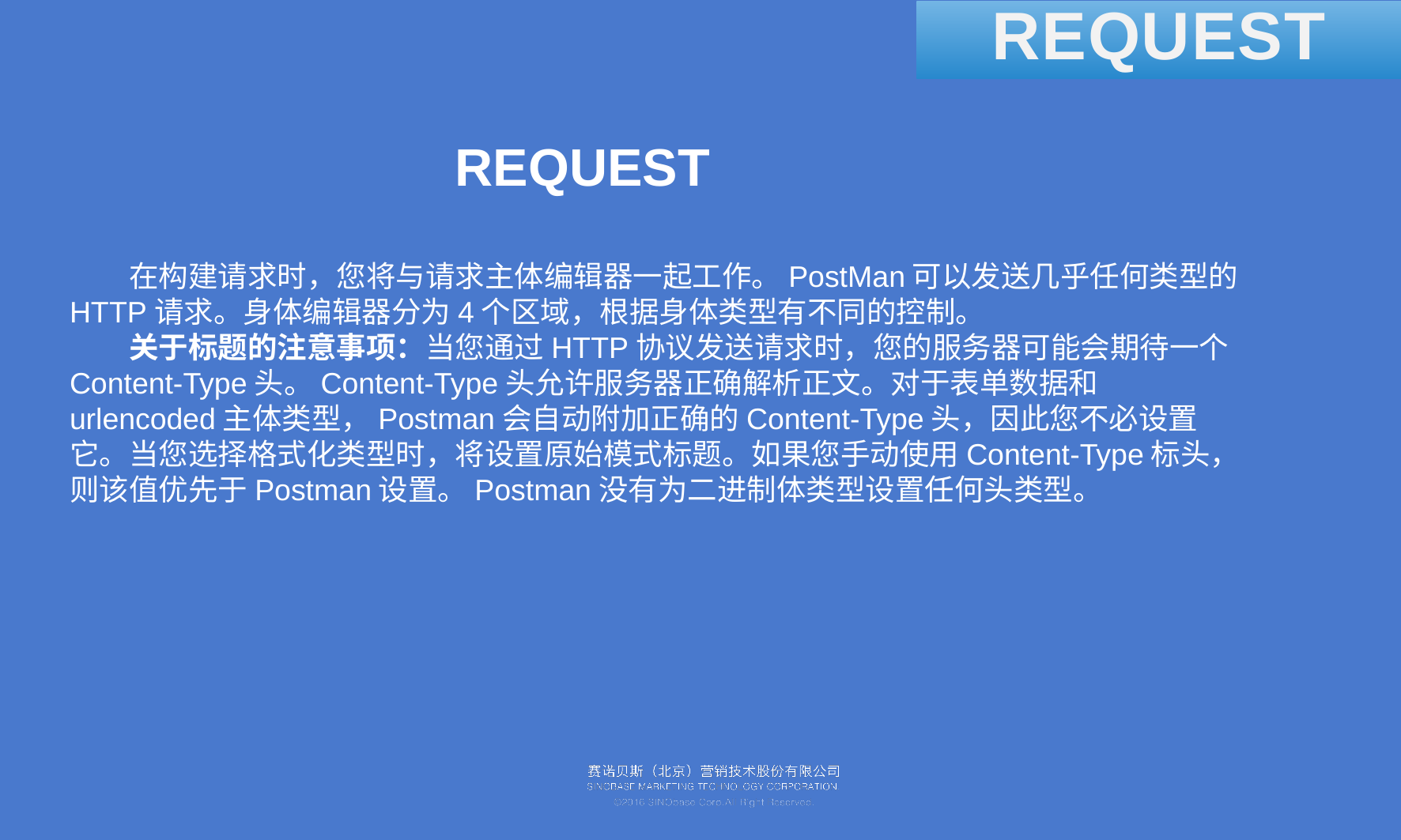

# request
REQUEST
在构建请求时，您将与请求主体编辑器一起工作。PostMan可以发送几乎任何类型的HTTP请求。身体编辑器分为4个区域，根据身体类型有不同的控制。
关于标题的注意事项：当您通过HTTP协议发送请求时，您的服务器可能会期待一个Content-Type头。Content-Type头允许服务器正确解析正文。对于表单数据和urlencoded主体类型，Postman会自动附加正确的Content-Type头，因此您不必设置它。当您选择格式化类型时，将设置原始模式标题。如果您手动使用Content-Type标头，则该值优先于Postman设置。Postman没有为二进制体类型设置任何头类型。